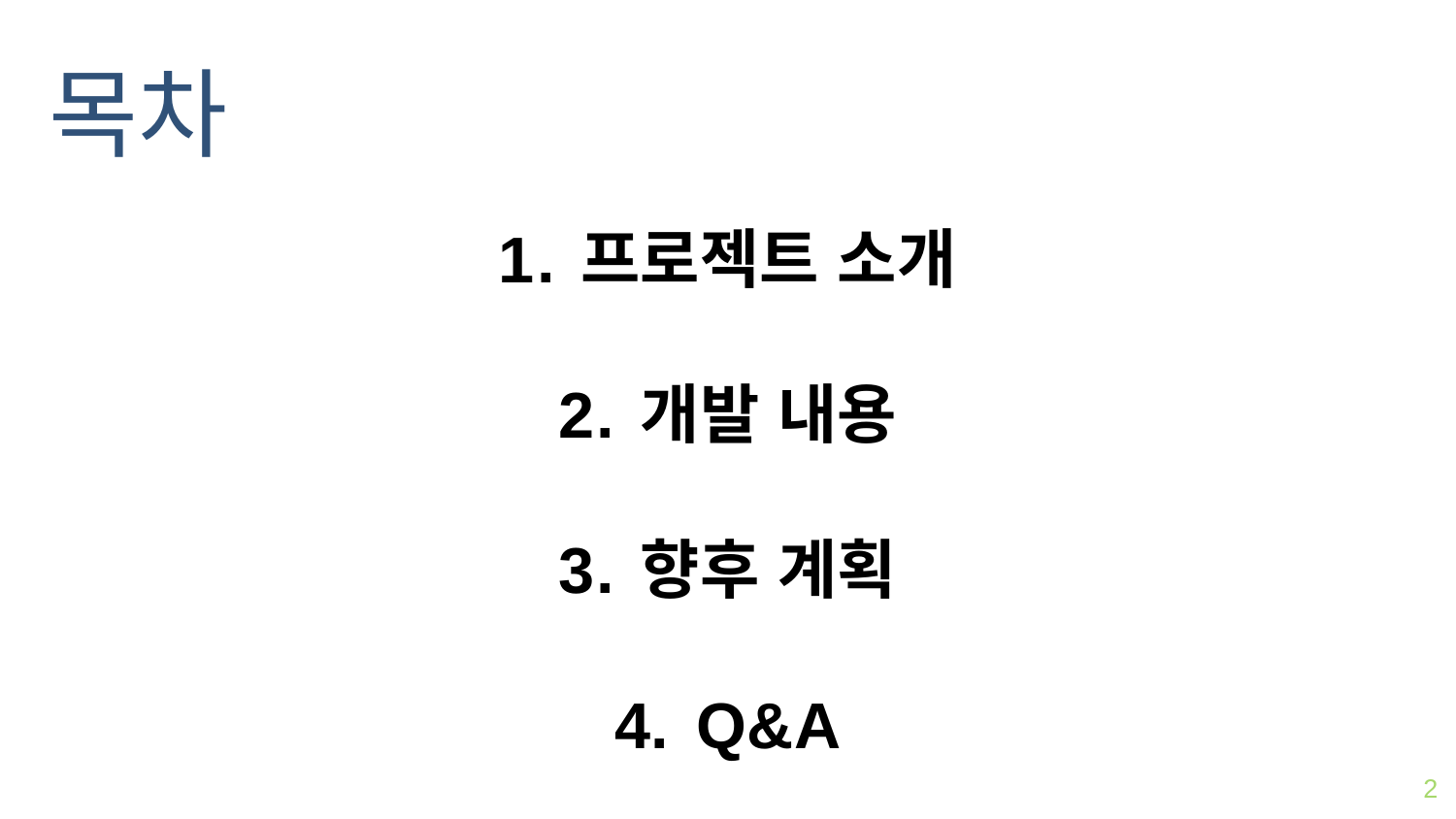

목차
프로젝트 소개
개발 내용
향후 계획
Q&A
2